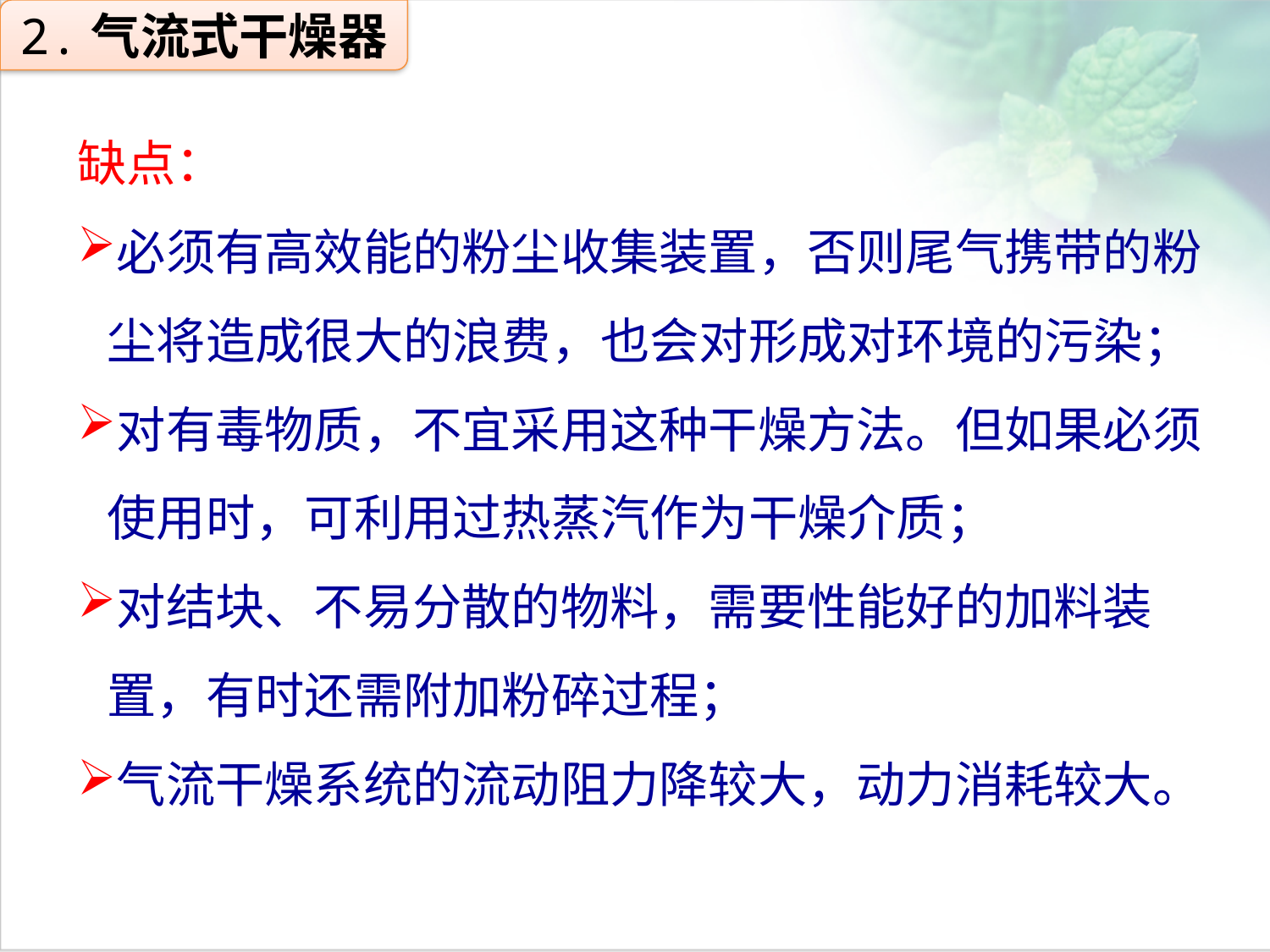

2.气流式干燥器
缺点：
必须有高效能的粉尘收集装置，否则尾气携带的粉尘将造成很大的浪费，也会对形成对环境的污染；
对有毒物质，不宜采用这种干燥方法。但如果必须使用时，可利用过热蒸汽作为干燥介质；
对结块、不易分散的物料，需要性能好的加料装置，有时还需附加粉碎过程；
气流干燥系统的流动阻力降较大，动力消耗较大。
点击添加文本
点击添加文本
点击添加文本
点击添加文本